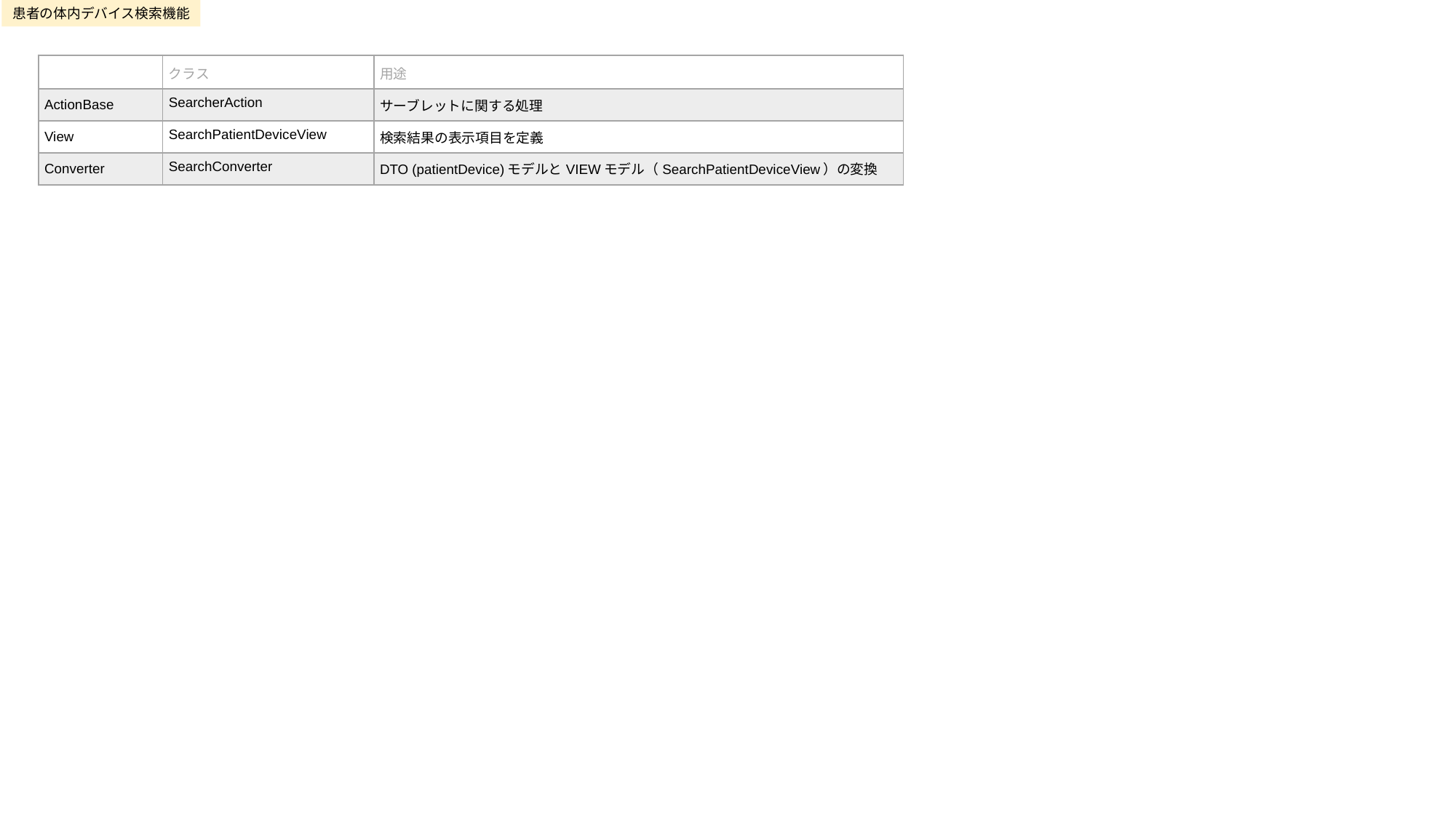

患者の体内デバイス検索機能
|  | クラス | 用途 |
| --- | --- | --- |
| ActionBase | SearcherAction | サーブレットに関する処理 |
| View | SearchPatientDeviceView | 検索結果の表示項目を定義 |
| Converter | SearchConverter | DTO (patientDevice)モデルとVIEWモデル（SearchPatientDeviceView）の変換 |